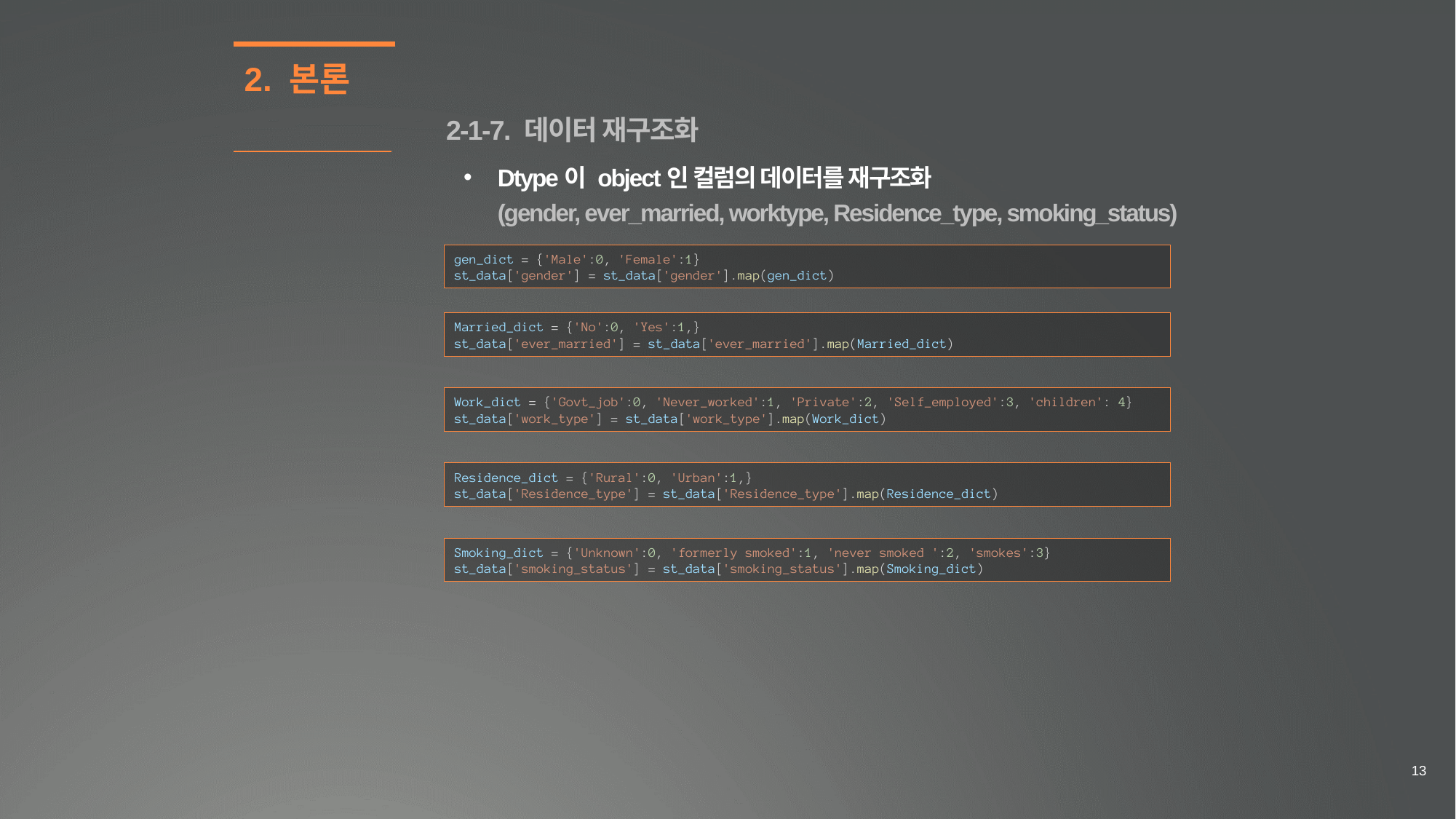

2. 본론
2-1-7. 데이터 재구조화
Dtype이 object인 컬럼의 데이터를 재구조화
(gender, ever_married, worktype, Residence_type, smoking_status)
gen_dict = {'Male':0, 'Female':1}
st_data['gender'] = st_data['gender'].map(gen_dict)
Married_dict = {'No':0, 'Yes':1,}
st_data['ever_married'] = st_data['ever_married'].map(Married_dict)
Work_dict = {'Govt_job':0, 'Never_worked':1, 'Private':2, 'Self_employed':3, 'children': 4}
st_data['work_type'] = st_data['work_type'].map(Work_dict)
Residence_dict = {'Rural':0, 'Urban':1,}
st_data['Residence_type'] = st_data['Residence_type'].map(Residence_dict)
Smoking_dict = {'Unknown':0, 'formerly smoked':1, 'never smoked ':2, 'smokes':3}
st_data['smoking_status'] = st_data['smoking_status'].map(Smoking_dict)